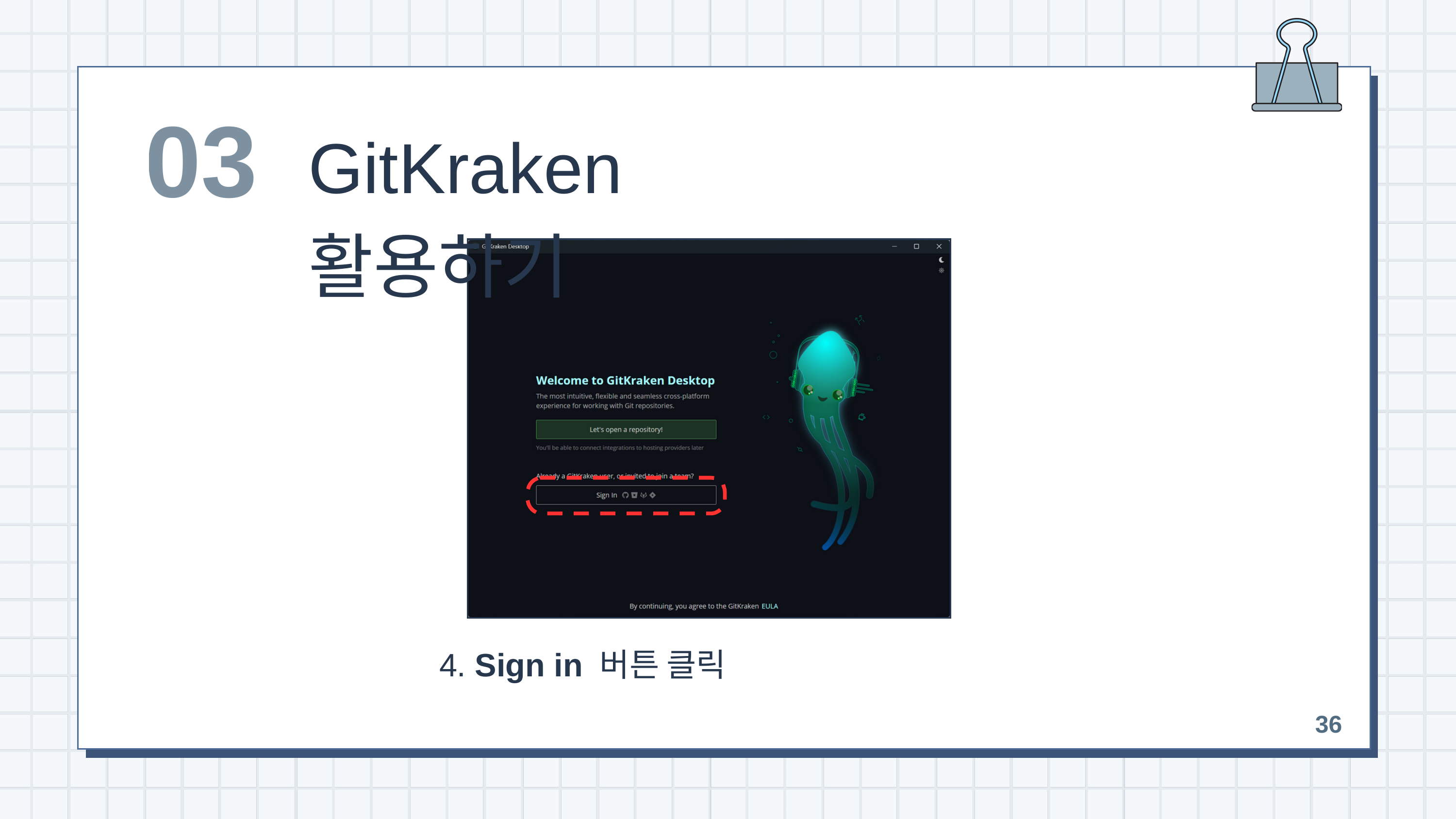

03
GitKraken 활용하기

   4. Sign in 버튼 클릭
36